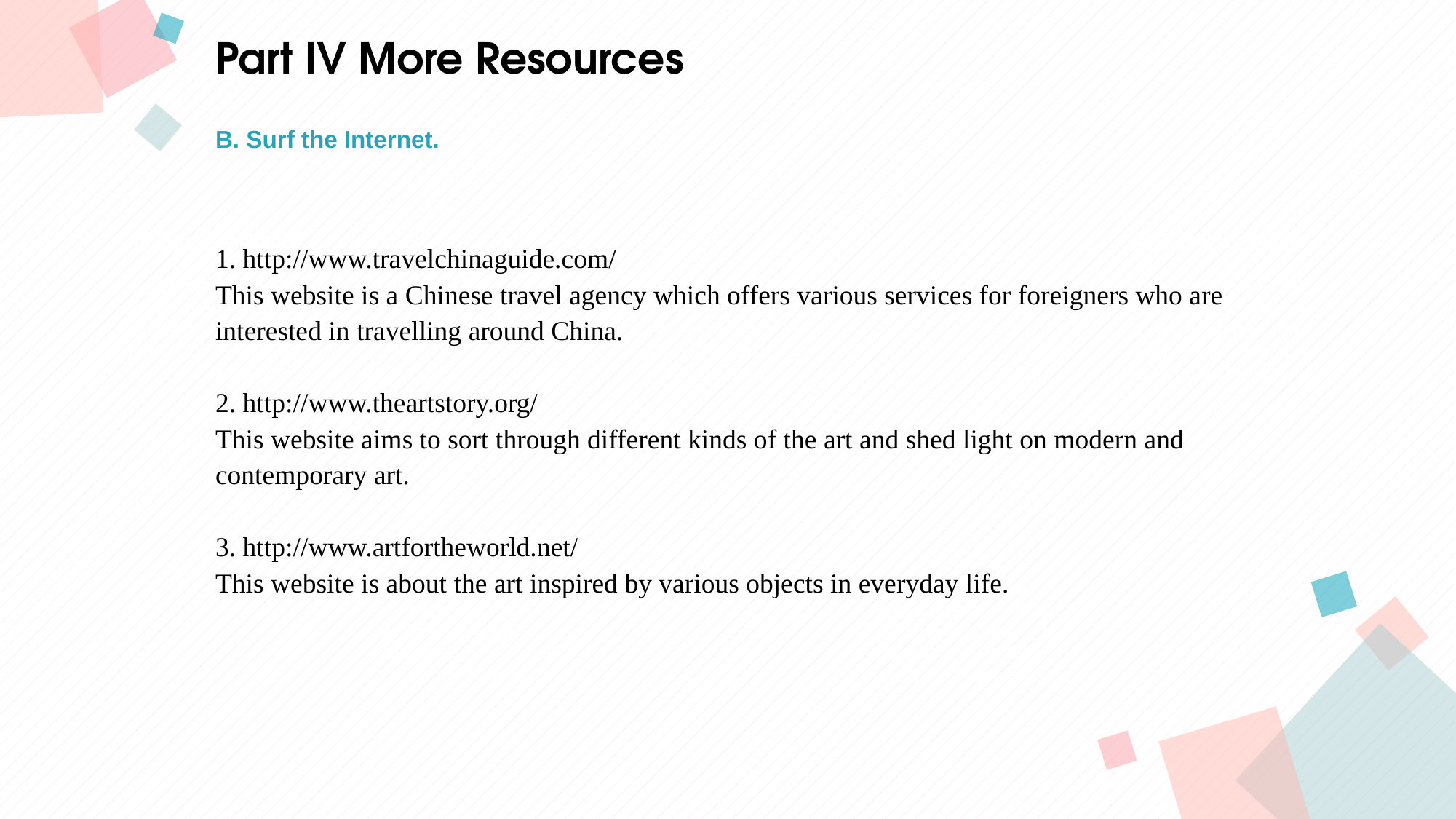

Part IV More Resources
B. Surf the Internet.
点击此处添加标题
点击此处添加标题
1. http://www.travelchinaguide.com/
This website is a Chinese travel agency which offers various services for foreigners who are
interested in travelling around China.

2. http://www.theartstory.org/
This website aims to sort through different kinds of the art and shed light on modern and
contemporary art.

3. http://www.artfortheworld.net/
This website is about the art inspired by various objects in everyday life.
标题数字等都可以通过点击和重新输入进行更改，顶部“开始”面板中可以对字体、字号、颜色等进行修改。建议正文8-14号字，1.3倍字间距。
标题数字等都可以通过点击和重新输入进行更改，顶部“开始”面板中可以对字体、字号、颜色等进行修改。建议正文8-14号字，1.3倍字间距。
标题数字等都可以通过点击和重新输入进行更改，顶部“开始”面板中可以对字体、字号、颜色等进行修改。建议正文8-14号字，1.3倍字间距。
点击此处添加标题
标题数字等都可以通过点击和重新输入进行更改，顶部“开始”面板中可以对字体、字号、颜色等进行修改。建议正文8-14号字，1.3倍字间距。
标题数字等都可以通过点击和重新输入进行更改，顶部“开始”面板中可以对字体、字号、颜色等进行修改。建议正文8-14号字，1.3倍字间距。